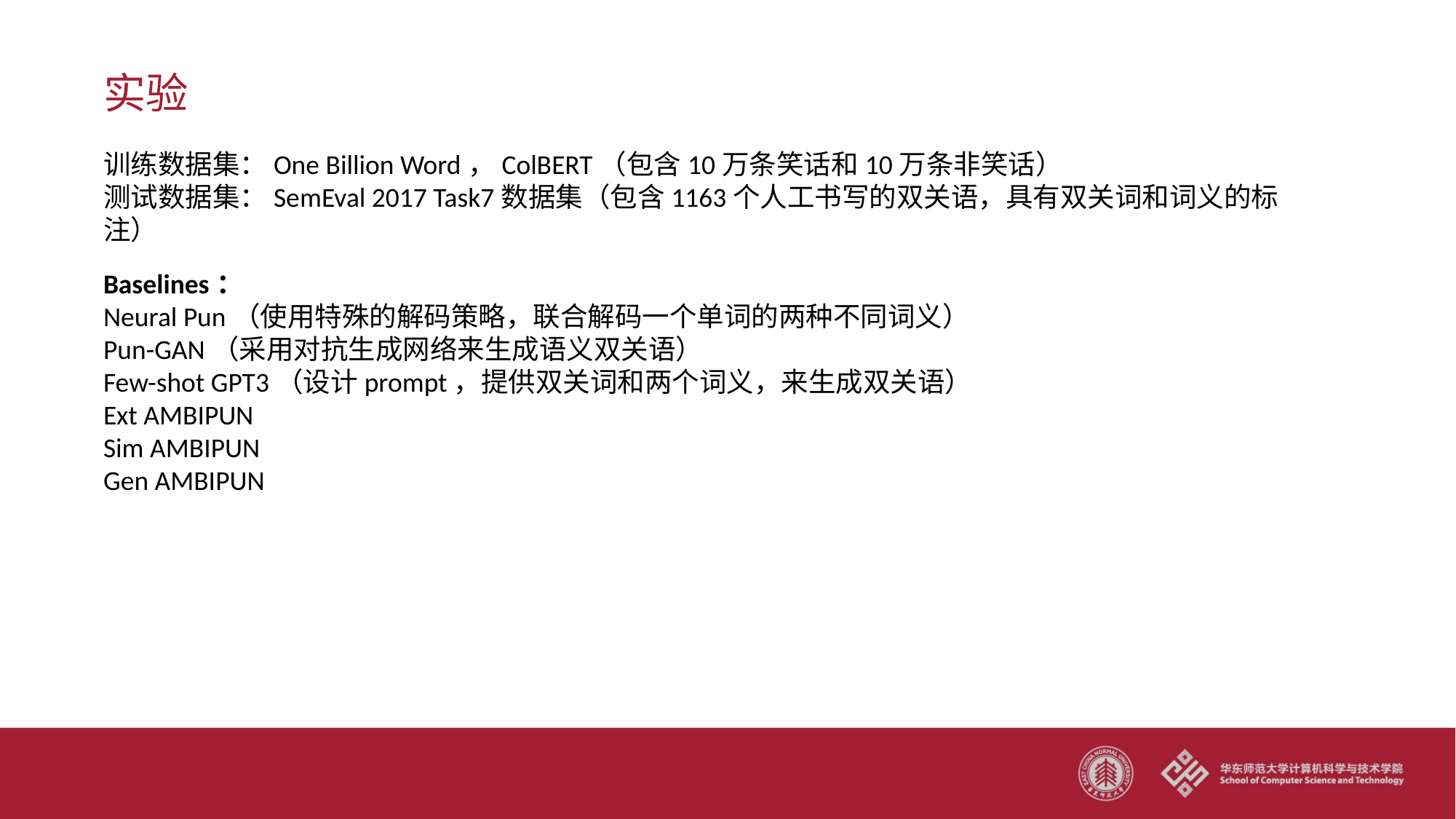

实验
训练数据集：One Billion Word，ColBERT（包含10万条笑话和10万条非笑话）
测试数据集：SemEval 2017 Task7数据集（包含1163个人工书写的双关语，具有双关词和词义的标注）
Baselines：
Neural Pun（使用特殊的解码策略，联合解码一个单词的两种不同词义）
Pun-GAN（采用对抗生成网络来生成语义双关语）
Few-shot GPT3（设计prompt，提供双关词和两个词义，来生成双关语）
Ext AMBIPUN
Sim AMBIPUN
Gen AMBIPUN